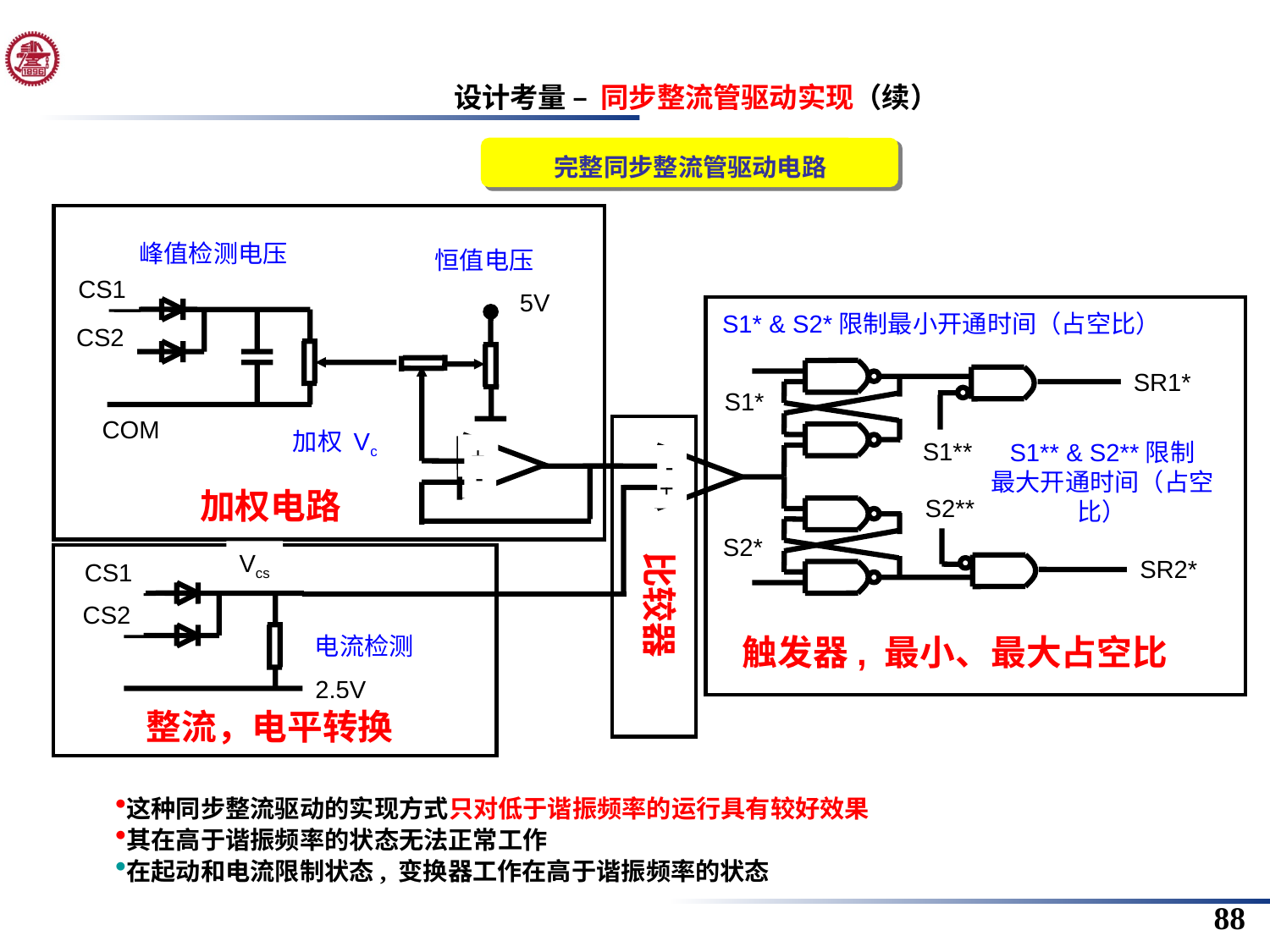

设计考量 –  同步整流管驱动实现（续）

完整同步整流管驱动电路

峰值检测电压
恒值电压
CS1
5V

S1* & S2*限制最小开通时间（占空比）

CS2

SR1*

S1*

COM

加权 Vc

S1**
S1** & S2**限制
最大开通时间（占空比）
+

-

-

+

加权电路

S2**

S2*

Vcs

SR2*
CS1

比较器

CS2

触发器, 最小、最大占空比

电流检测

2.5V

整流，电平转换
这种同步整流驱动的实现方式只对低于谐振频率的运行具有较好效果
其在高于谐振频率的状态无法正常工作
在起动和电流限制状态, 变换器工作在高于谐振频率的状态